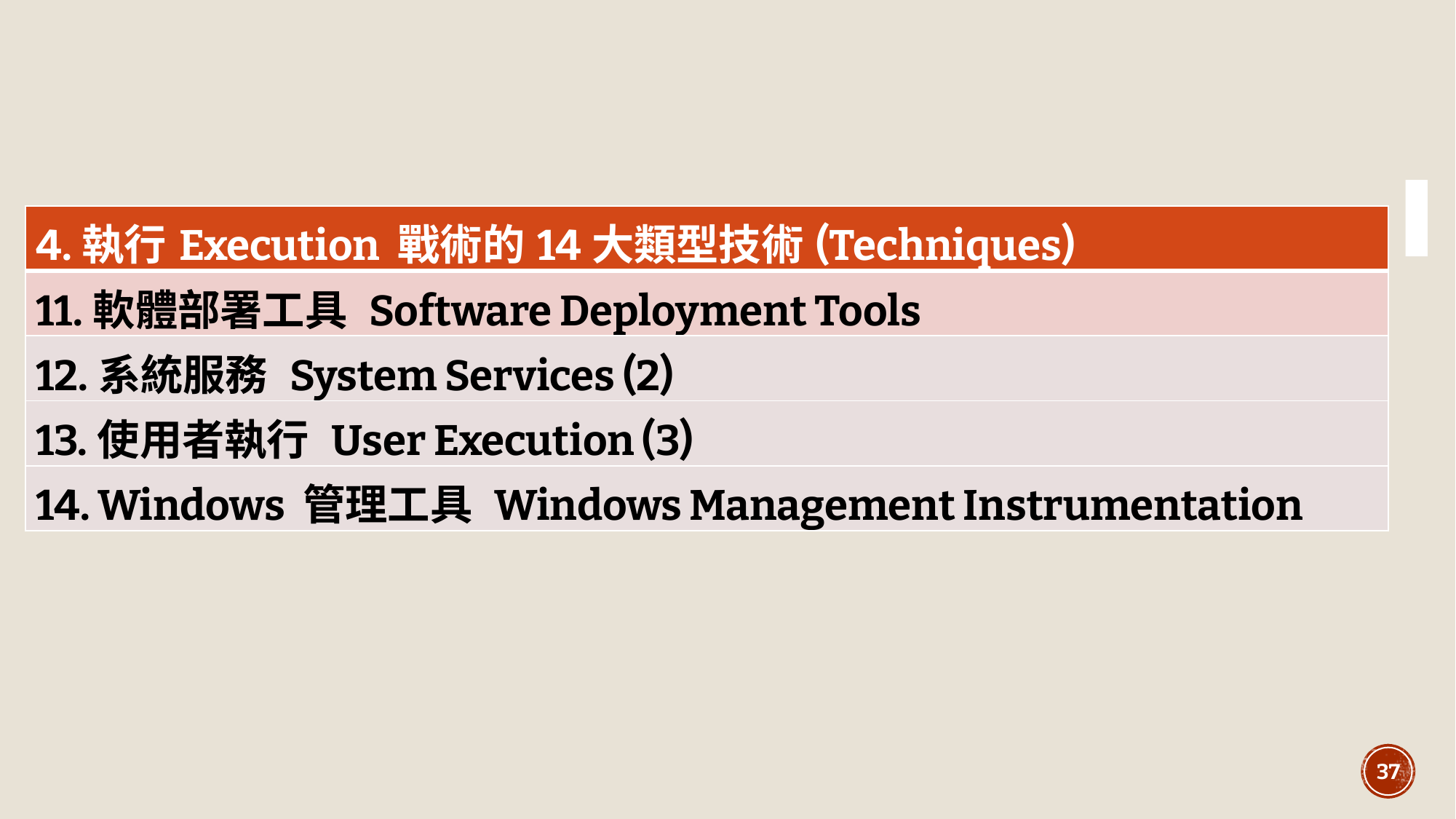

| 4.執行Execution 戰術的14大類型技術(Techniques) |
| --- |
| 11.軟體部署工具 Software Deployment Tools |
| 12.系統服務 System Services (2) |
| 13.使用者執行 User Execution (3) |
| 14. Windows 管理工具 Windows Management Instrumentation |

37